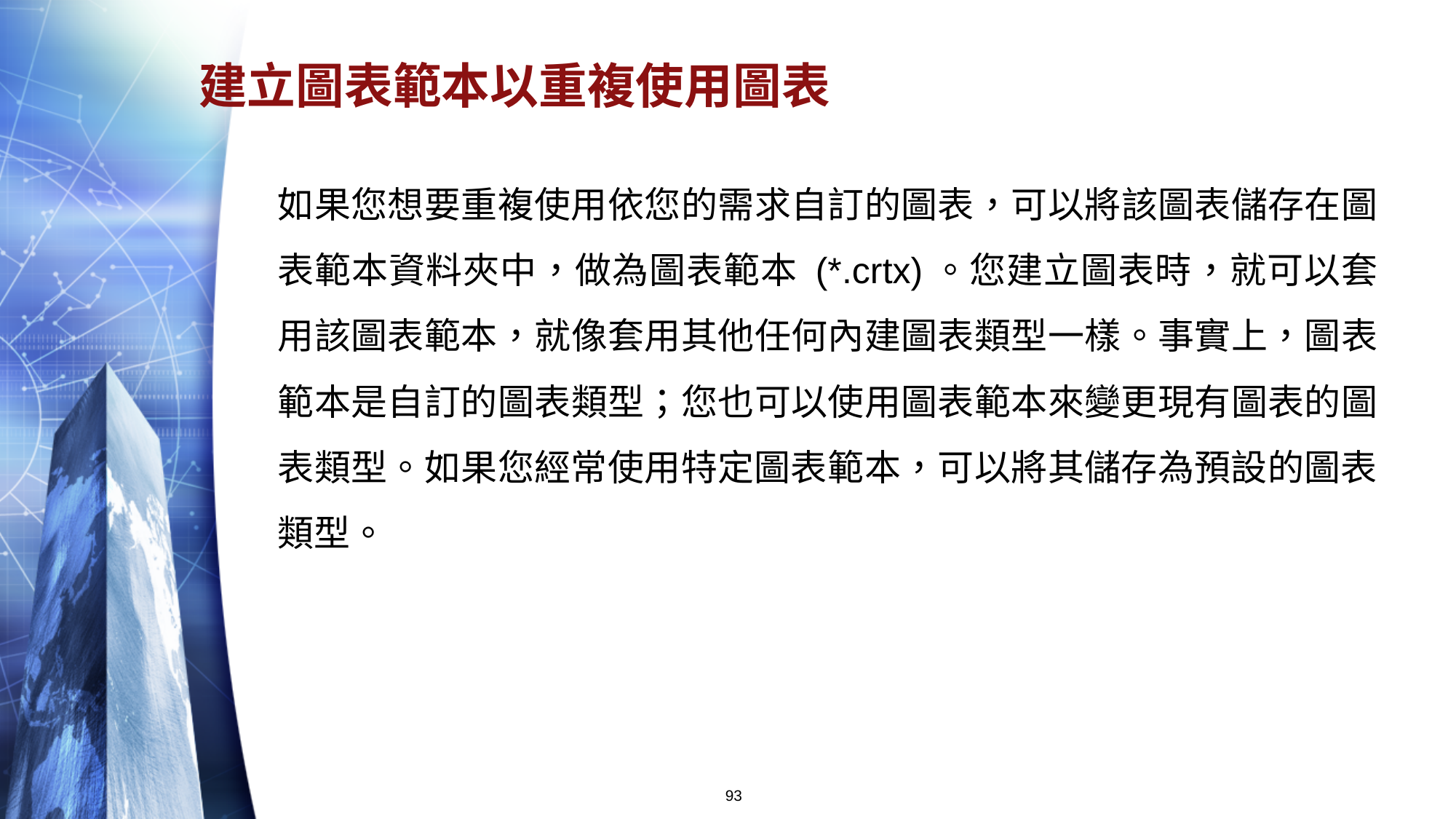

# 建立圖表範本以重複使用圖表
如果您想要重複使用依您的需求自訂的圖表，可以將該圖表儲存在圖表範本資料夾中，做為圖表範本 (*.crtx)。您建立圖表時，就可以套用該圖表範本，就像套用其他任何內建圖表類型一樣。事實上，圖表範本是自訂的圖表類型；您也可以使用圖表範本來變更現有圖表的圖表類型。如果您經常使用特定圖表範本，可以將其儲存為預設的圖表類型。
93